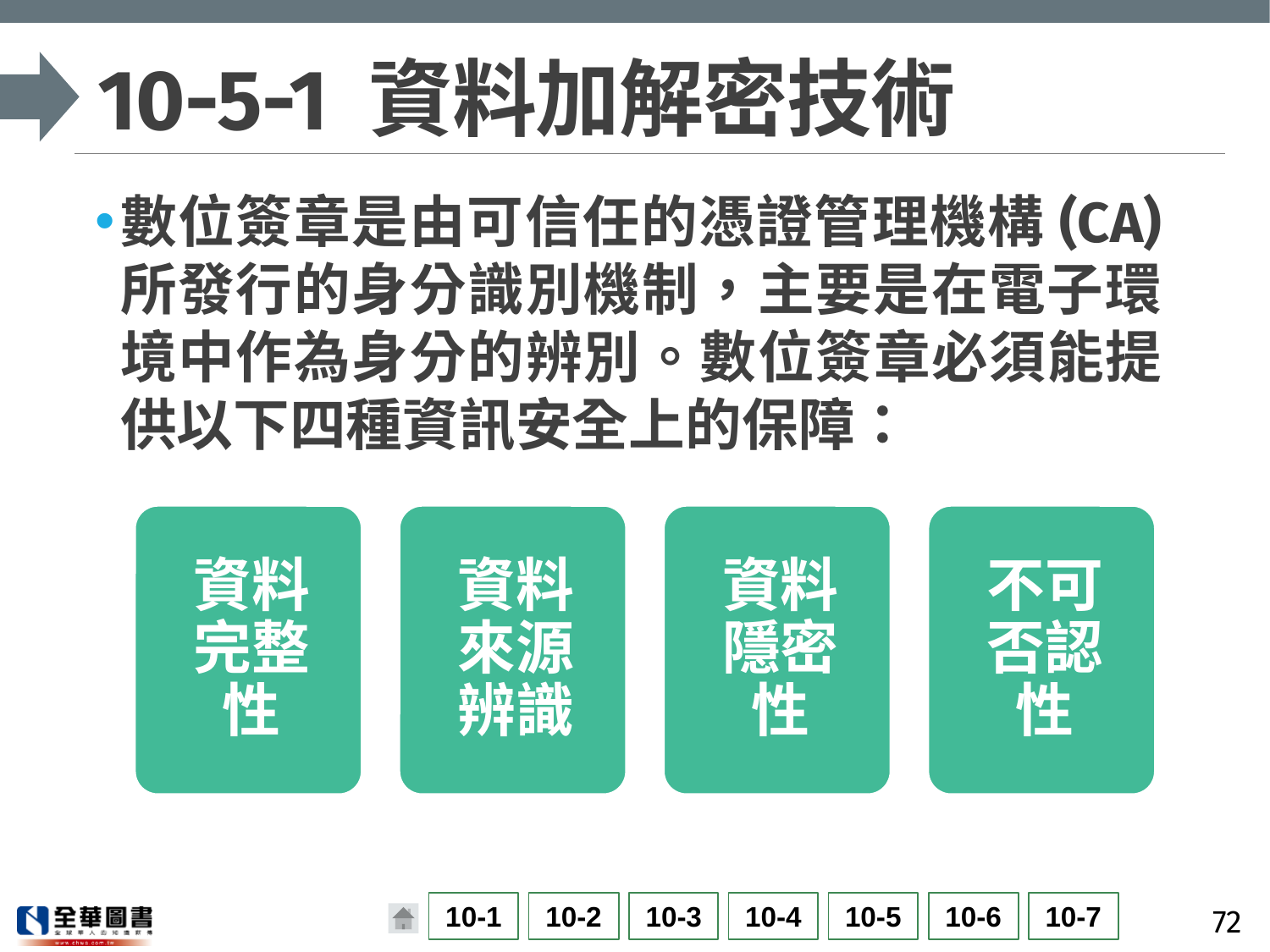

# 10-5-1 資料加解密技術
數位簽章是由可信任的憑證管理機構(CA) 所發行的身分識別機制，主要是在電子環境中作為身分的辨別。數位簽章必須能提供以下四種資訊安全上的保障：
資料完整性
資料來源辨識
資料隱密性
不可否認性
72